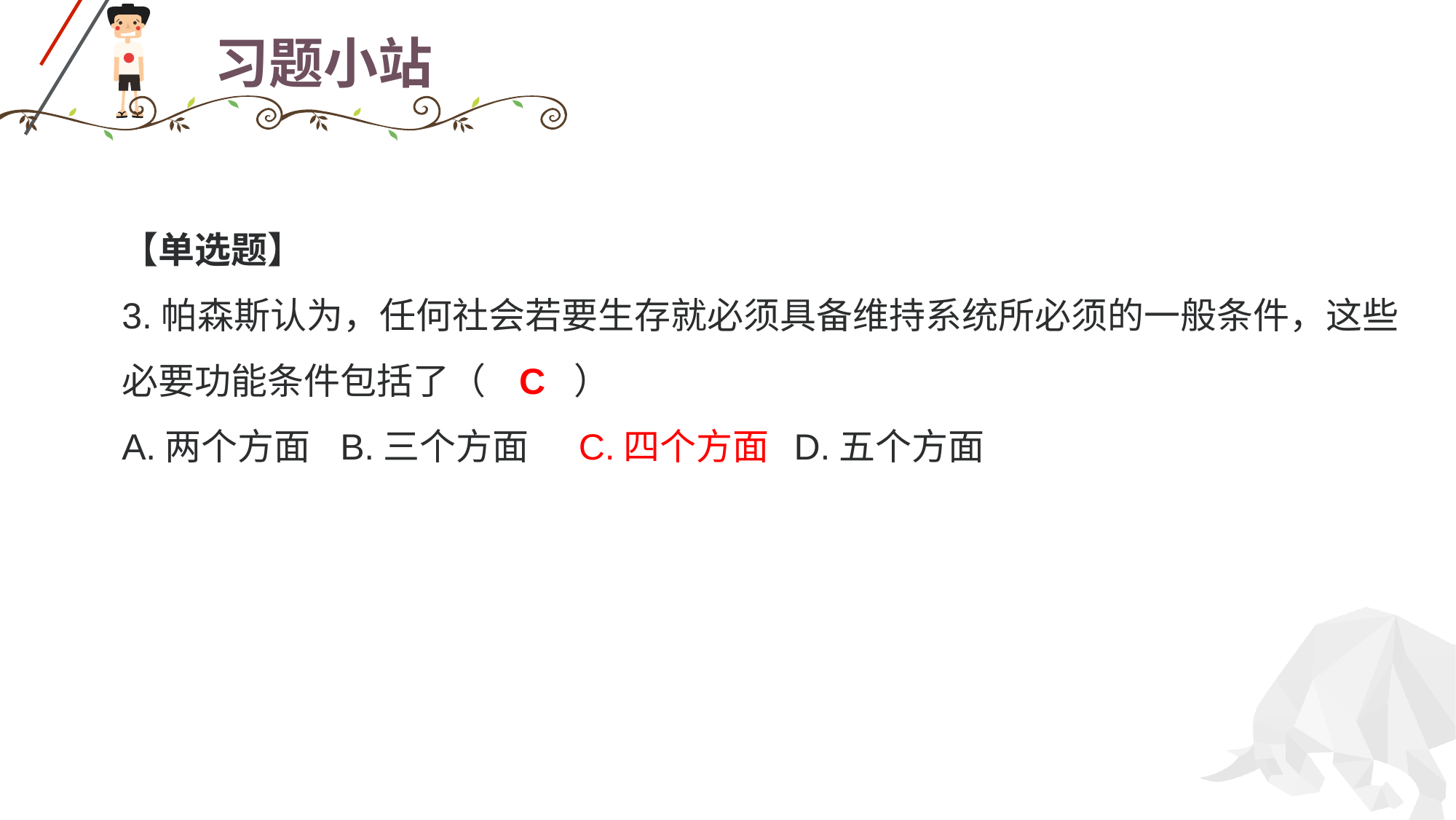

# 习题小站

【单选题】
3.帕森斯认为，任何社会若要生存就必须具备维持系统所必须的一般条件，这些必要功能条件包括了（   C  ）
A.两个方面	B.三个方面     C.四个方面	 D.五个方面